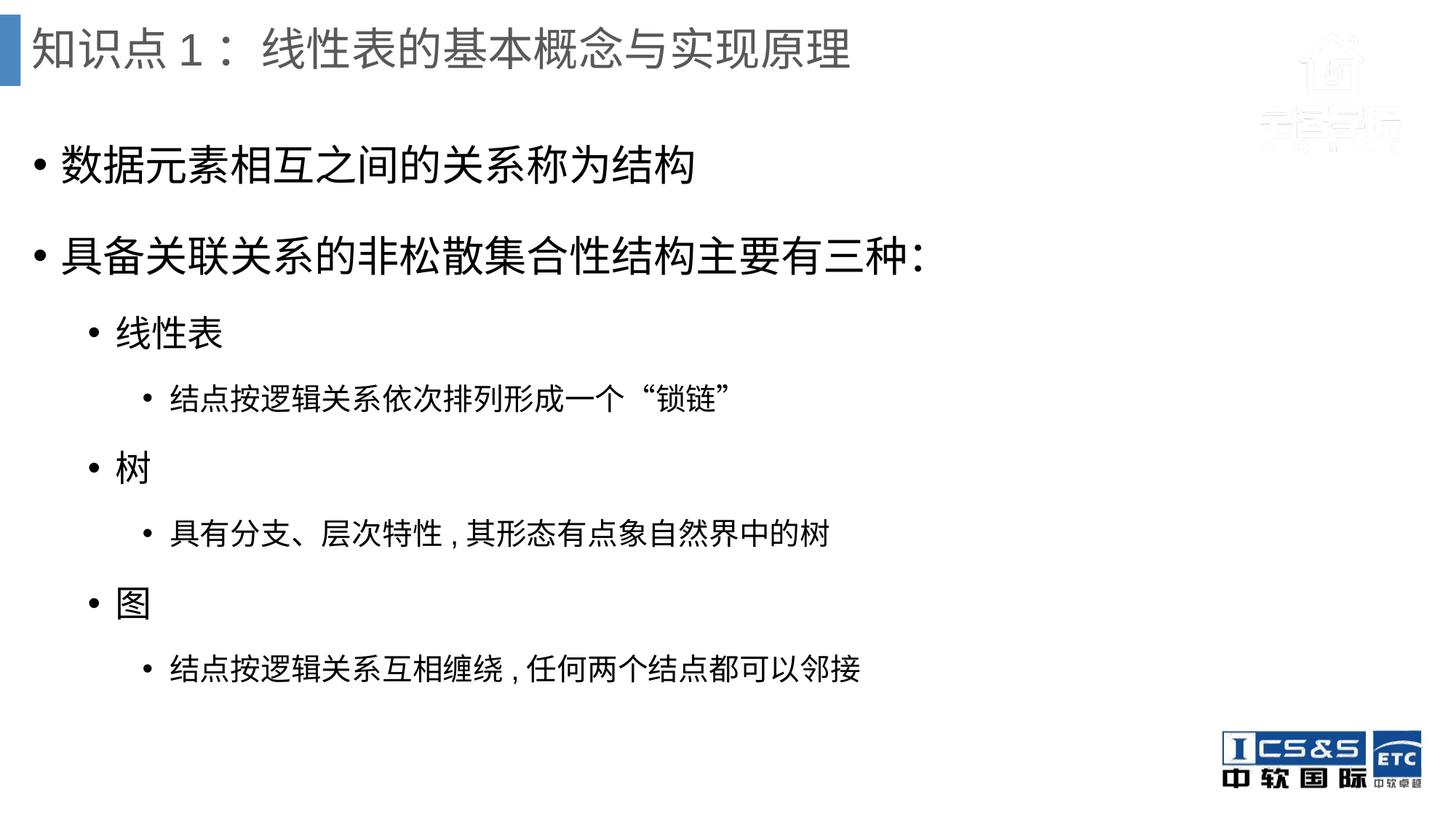

# 知识点1：线性表的基本概念与实现原理
数据元素相互之间的关系称为结构
具备关联关系的非松散集合性结构主要有三种：
线性表
结点按逻辑关系依次排列形成一个“锁链”
树
具有分支、层次特性,其形态有点象自然界中的树
图
结点按逻辑关系互相缠绕,任何两个结点都可以邻接